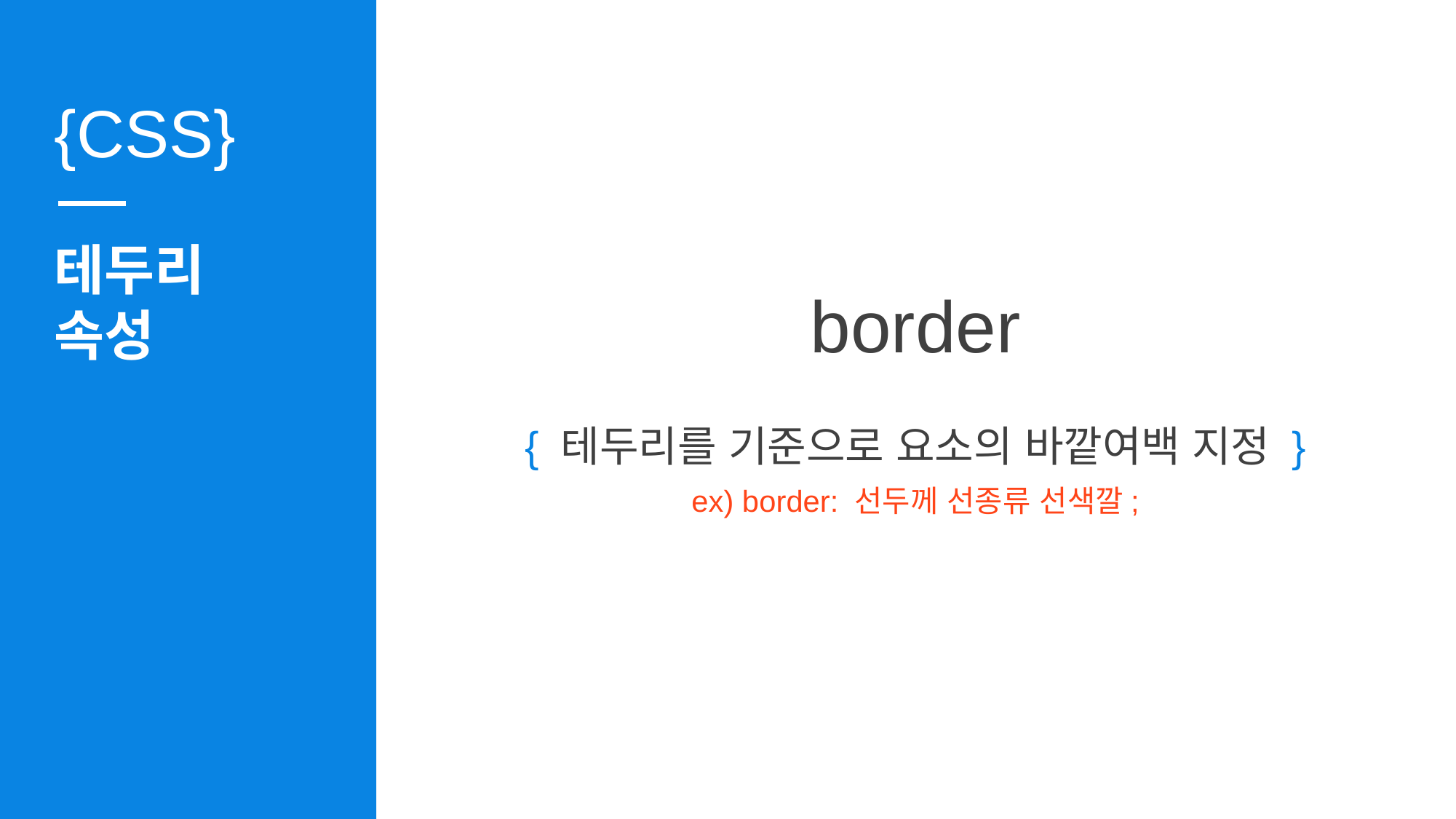

테두리
속성
border
{ 테두리를 기준으로 요소의 바깥여백 지정 }
ex) border: 선두께 선종류 선색깔;